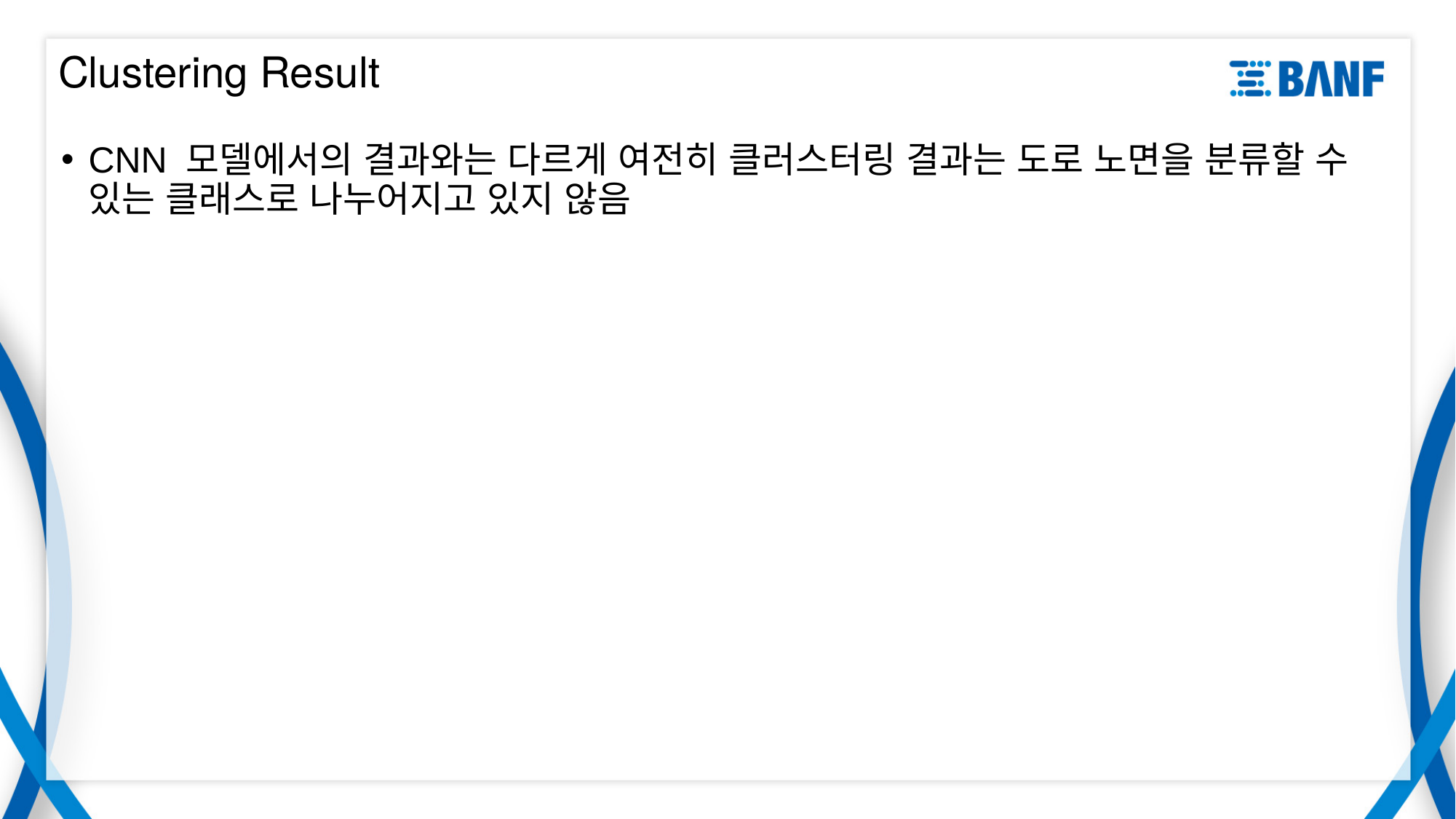

# Clustering Result
CNN 모델에서의 결과와는 다르게 여전히 클러스터링 결과는 도로 노면을 분류할 수 있는 클래스로 나누어지고 있지 않음